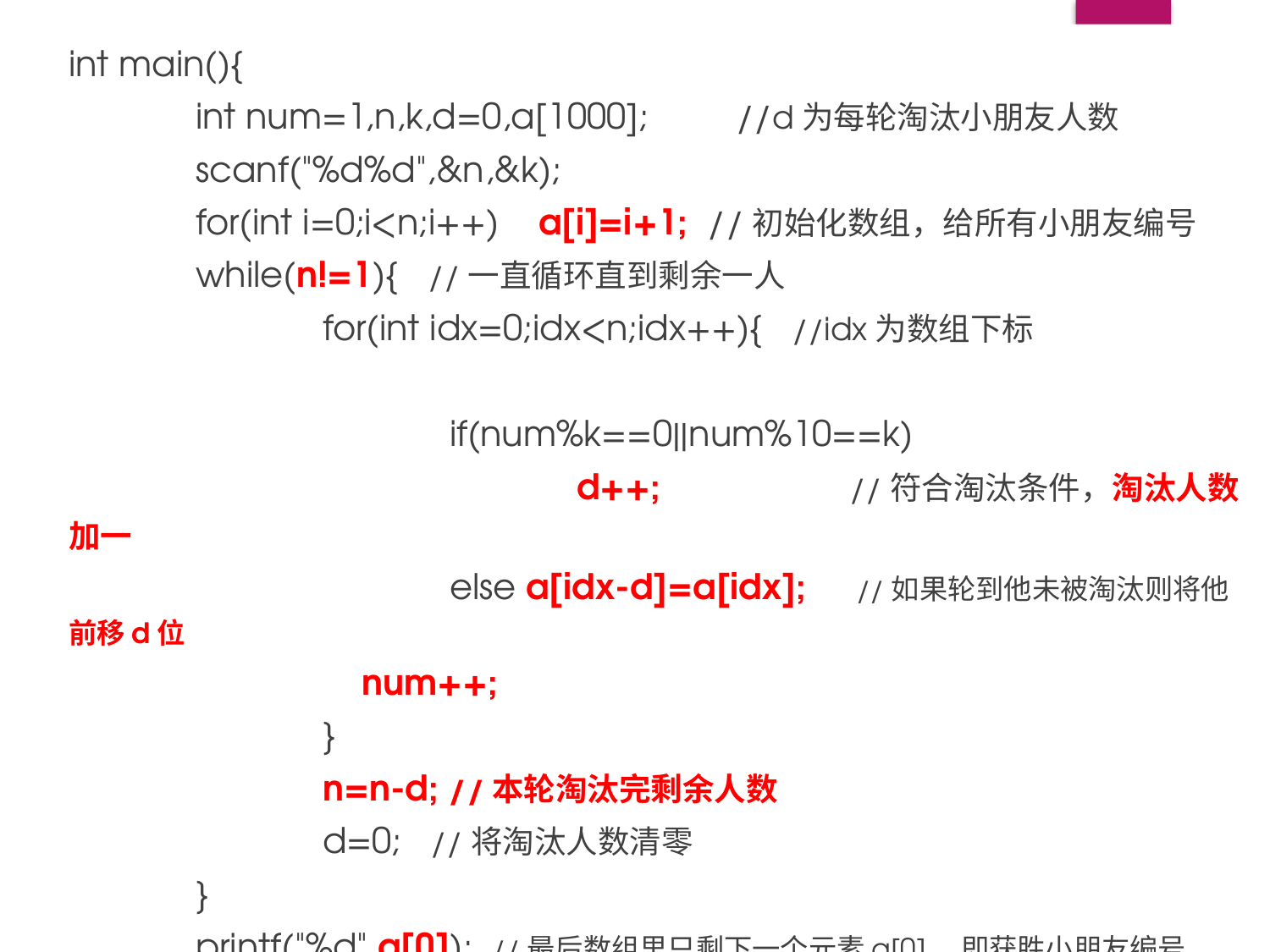

int main(){
	int num=1,n,k,d=0,a[1000];         //d为每轮淘汰小朋友人数
	scanf("%d%d",&n,&k);
	for(int i=0;i<n;i++)    a[i]=i+1;  //初始化数组，给所有小朋友编号
	while(n!=1){   //一直循环直到剩余一人
		for(int idx=0;idx<n;idx++){   //idx为数组下标
			if(num%k==0||num%10==k)
				d++;                   //符合淘汰条件，淘汰人数加一
			else a[idx-d]=a[idx];     //如果轮到他未被淘汰则将他前移d位
		    num++;
		}
		n=n-d; //本轮淘汰完剩余人数
		d=0;   //将淘汰人数清零
	}
	printf("%d",a[0]);  //最后数组里只剩下一个元素a[0]，即获胜小朋友编号
	return 0;
}